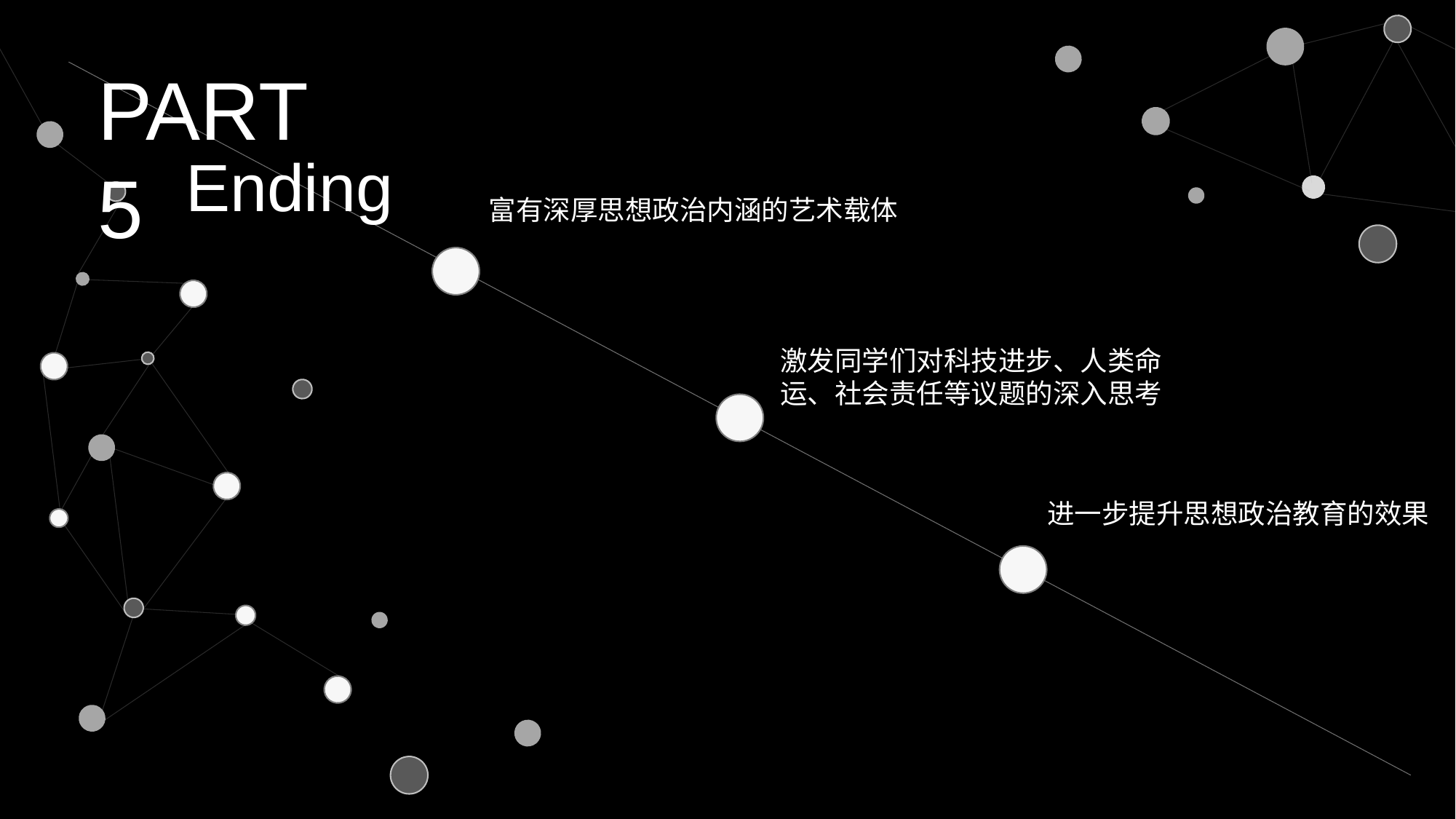

Ending

PART5

富有深厚思想政治内涵的艺术载体

激发同学们对科技进步、人类命运、社会责任等议题的深入思考

进一步提升思想政治教育的效果